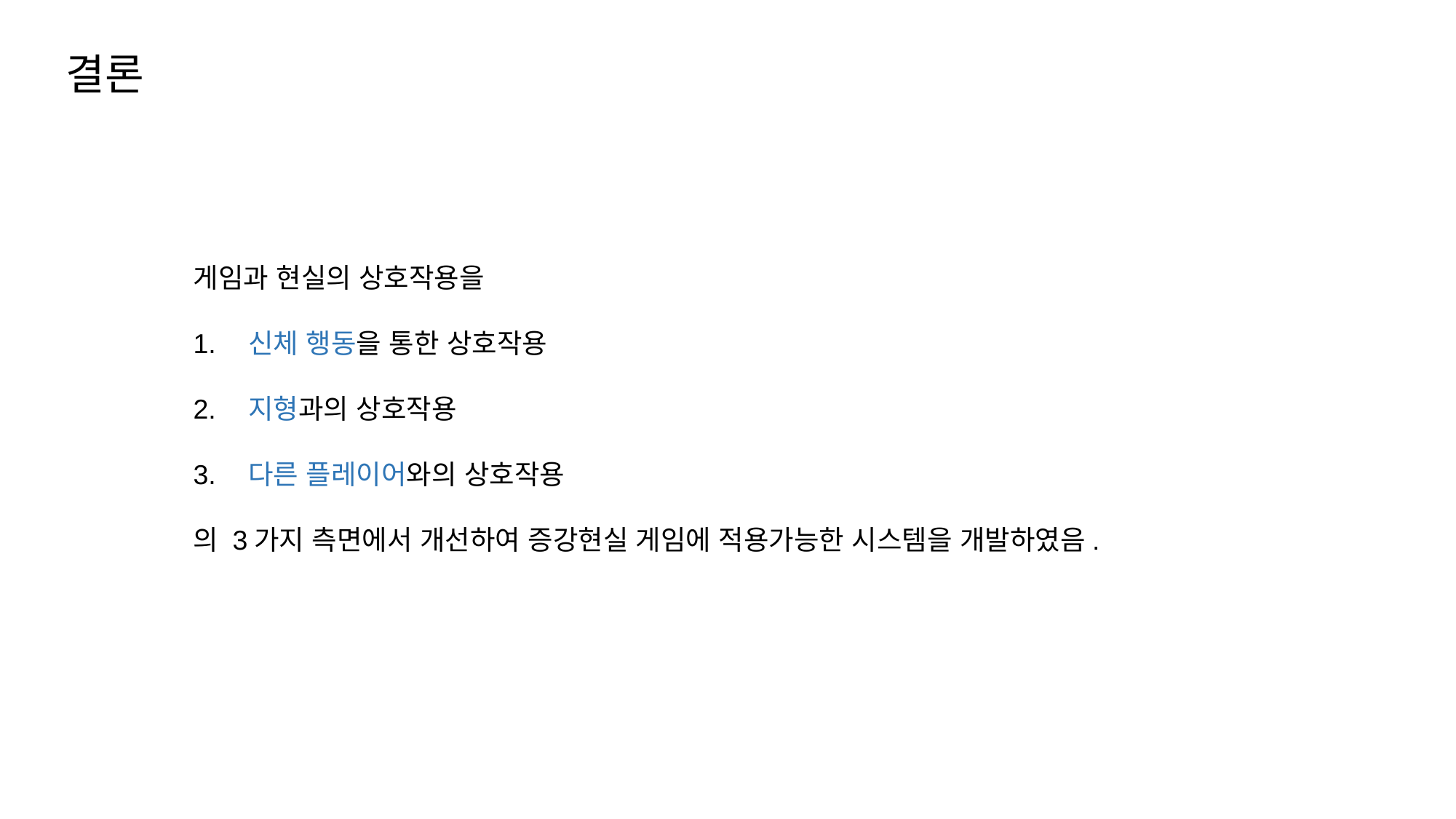

결론
게임과 현실의 상호작용을

 신체 행동을 통한 상호작용

 지형과의 상호작용

 다른 플레이어와의 상호작용

의 3가지 측면에서 개선하여 증강현실 게임에 적용가능한 시스템을 개발하였음.